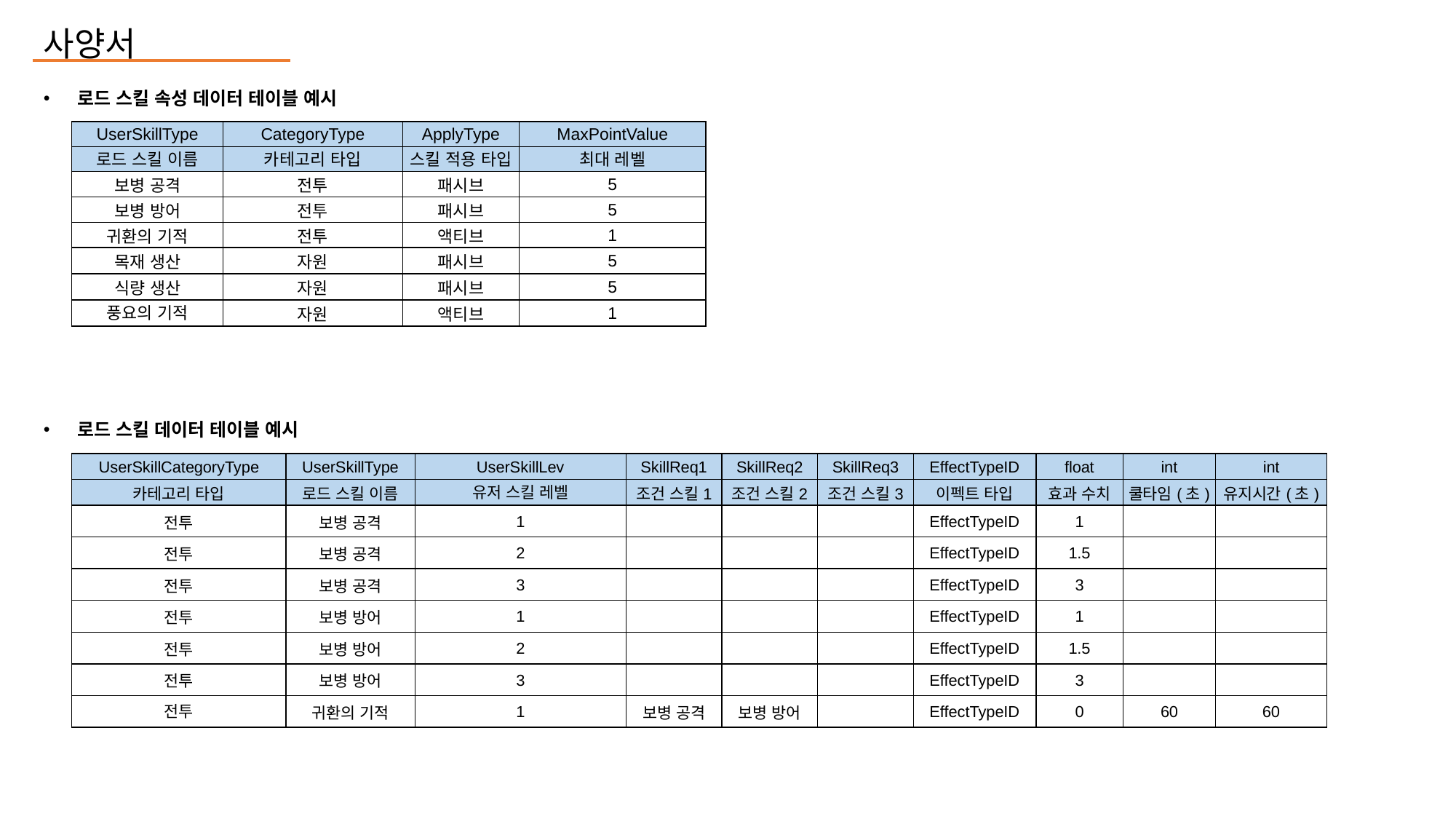

사양서
로드 스킬 속성 데이터 테이블 예시
| UserSkillType | CategoryType | ApplyType | MaxPointValue |
| --- | --- | --- | --- |
| 로드 스킬 이름 | 카테고리 타입 | 스킬 적용 타입 | 최대 레벨 |
| 보병 공격 | 전투 | 패시브 | 5 |
| 보병 방어 | 전투 | 패시브 | 5 |
| 귀환의 기적 | 전투 | 액티브 | 1 |
| 목재 생산 | 자원 | 패시브 | 5 |
| 식량 생산 | 자원 | 패시브 | 5 |
| 풍요의 기적 | 자원 | 액티브 | 1 |
로드 스킬 데이터 테이블 예시
| UserSkillCategoryType | UserSkillType | UserSkillLev | SkillReq1 | SkillReq2 | SkillReq3 | EffectTypeID | float | int | int |
| --- | --- | --- | --- | --- | --- | --- | --- | --- | --- |
| 카테고리 타입 | 로드 스킬 이름 | 유저 스킬 레벨 | 조건 스킬1 | 조건 스킬2 | 조건 스킬3 | 이펙트 타입 | 효과 수치 | 쿨타임(초) | 유지시간(초) |
| 전투 | 보병 공격 | 1 |  |  |  | EffectTypeID | 1 |  |  |
| 전투 | 보병 공격 | 2 |  |  |  | EffectTypeID | 1.5 |  |  |
| 전투 | 보병 공격 | 3 |  |  |  | EffectTypeID | 3 |  |  |
| 전투 | 보병 방어 | 1 |  |  |  | EffectTypeID | 1 |  |  |
| 전투 | 보병 방어 | 2 |  |  |  | EffectTypeID | 1.5 |  |  |
| 전투 | 보병 방어 | 3 |  |  |  | EffectTypeID | 3 |  |  |
| 전투 | 귀환의 기적 | 1 | 보병 공격 | 보병 방어 |  | EffectTypeID | 0 | 60 | 60 |